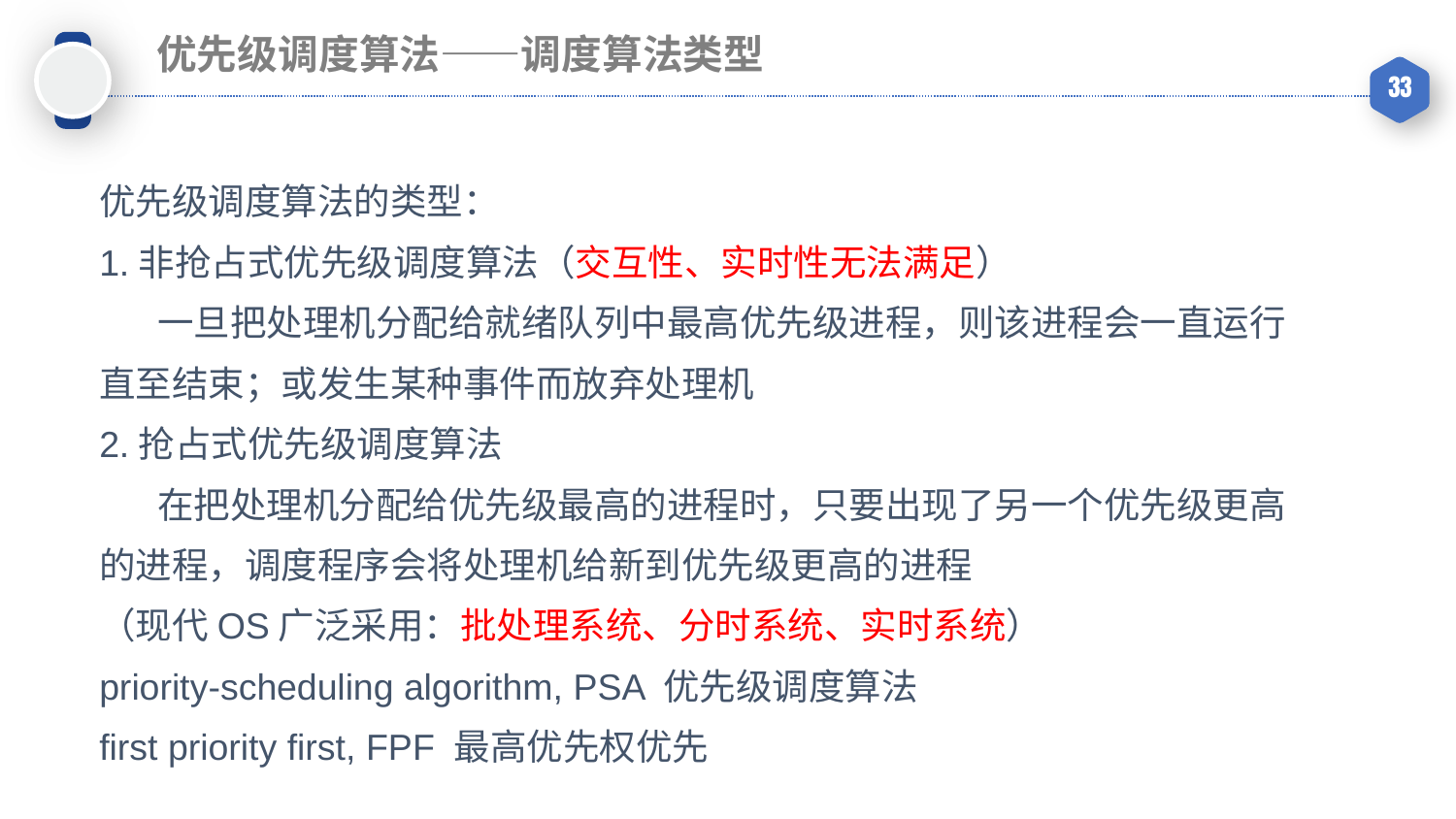

优先级调度算法——调度算法类型
优先级调度算法的类型：
1.非抢占式优先级调度算法（交互性、实时性无法满足）
      一旦把处理机分配给就绪队列中最高优先级进程，则该进程会一直运行直至结束；或发生某种事件而放弃处理机
2.抢占式优先级调度算法
      在把处理机分配给优先级最高的进程时，只要出现了另一个优先级更高的进程，调度程序会将处理机给新到优先级更高的进程
（现代OS广泛采用：批处理系统、分时系统、实时系统）
priority-scheduling algorithm, PSA 优先级调度算法
first priority first, FPF 最高优先权优先